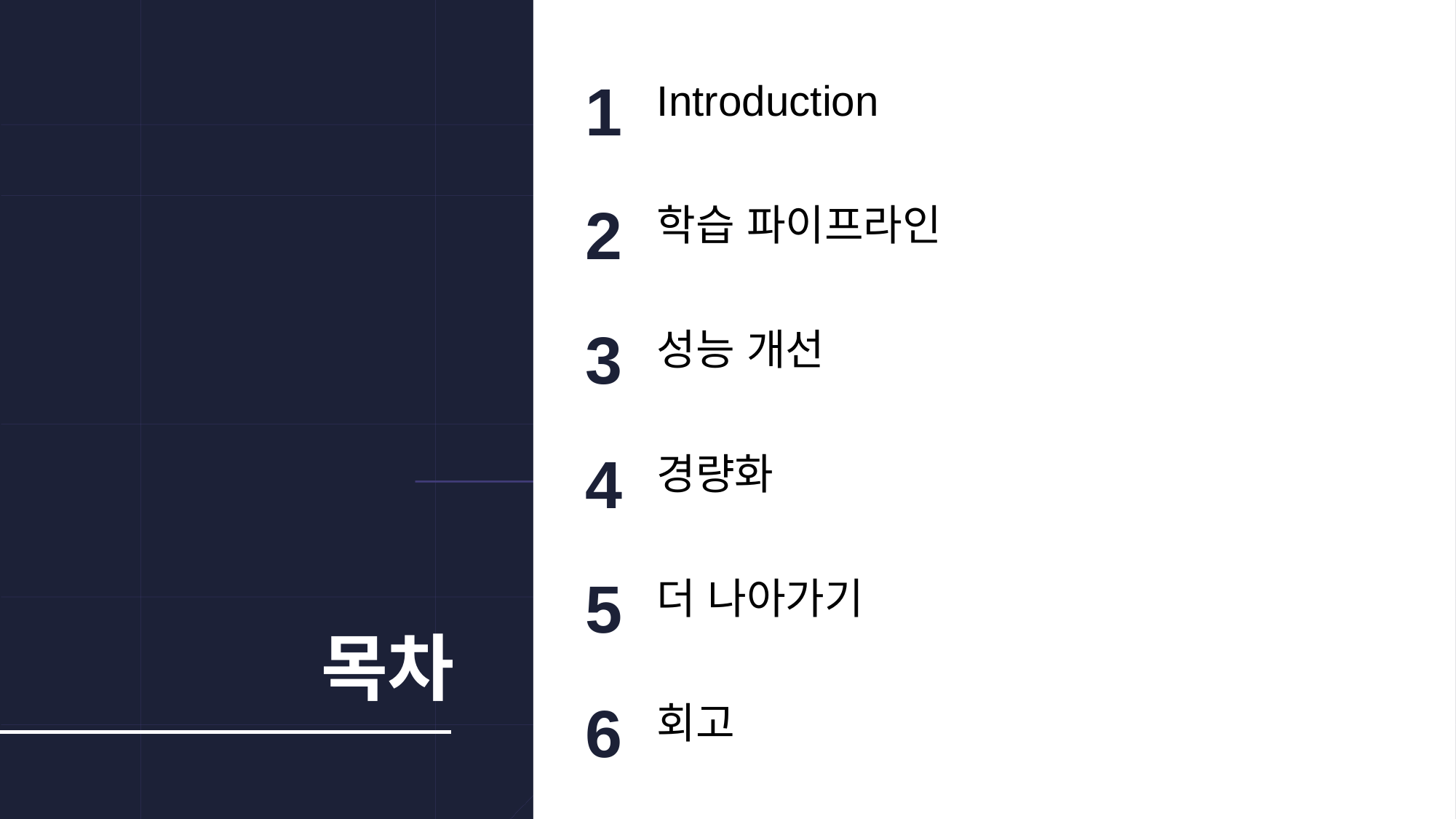

1
Introduction
2
학습 파이프라인
3
성능 개선
4
경량화
5
더 나아가기
목차
6
회고